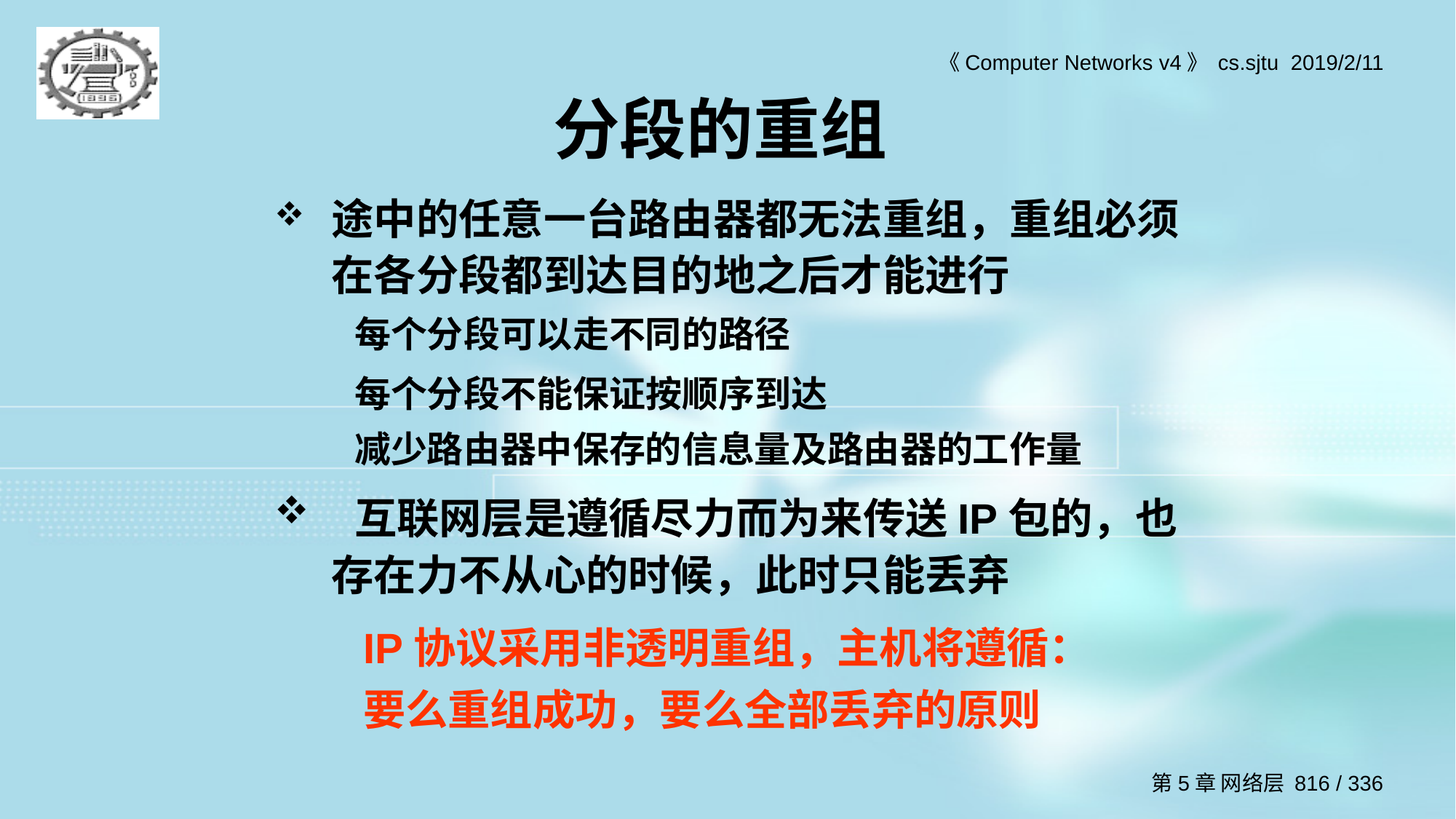

# 分段的重组
途中的任意一台路由器都无法重组，重组必须在各分段都到达目的地之后才能进行
每个分段可以走不同的路径
每个分段不能保证按顺序到达
减少路由器中保存的信息量及路由器的工作量
 互联网层是遵循尽力而为来传送IP包的，也存在力不从心的时候，此时只能丢弃
IP协议采用非透明重组，主机将遵循：
要么重组成功，要么全部丢弃的原则